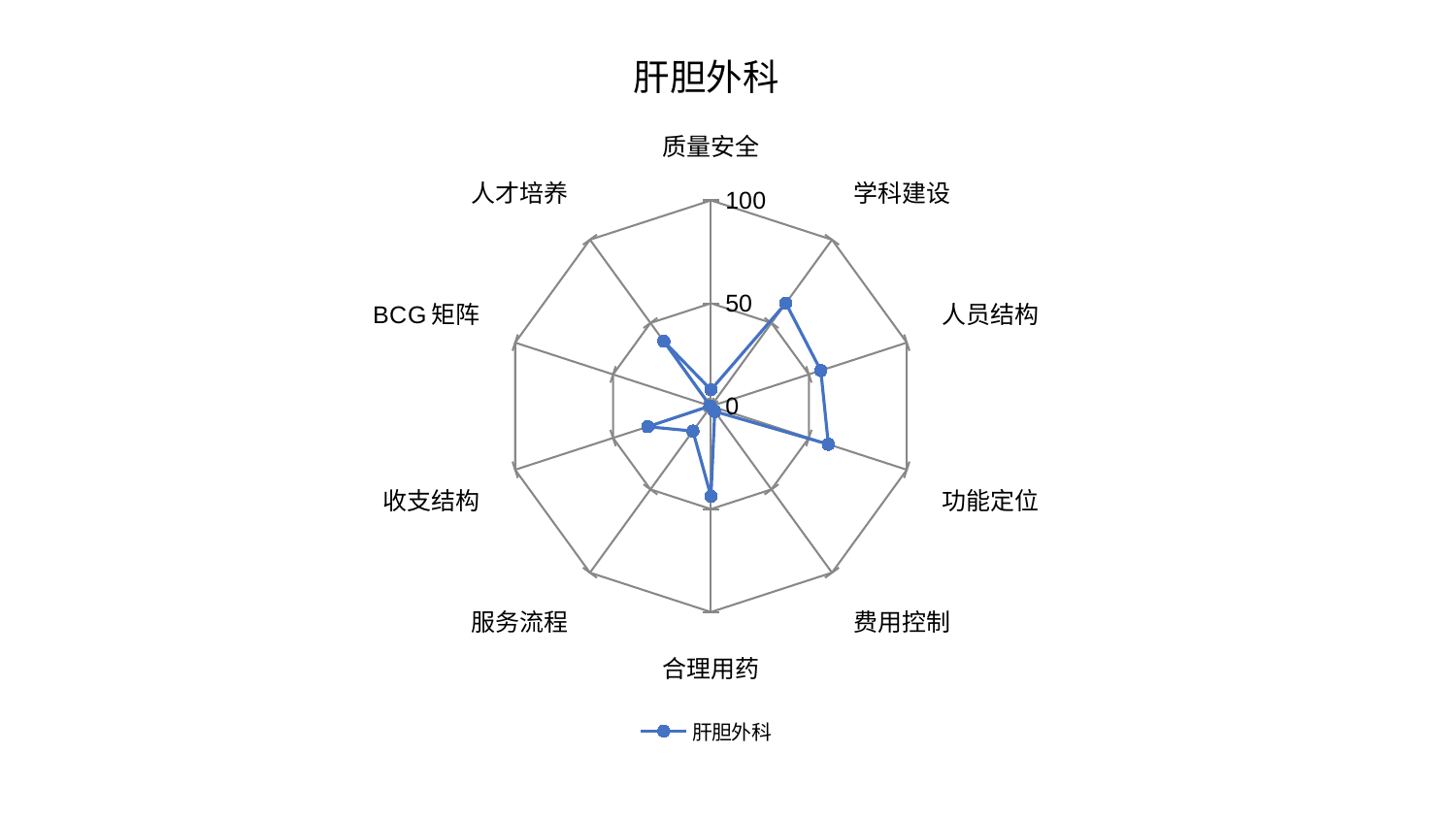

### Chart: 肝胆外科

| Category | 肝胆外科 |
|---|---|
| 质量安全 | 7.957717700527222 |
| 学科建设 | 61.87321184472327 |
| 人员结构 | 56.09062323449807 |
| 功能定位 | 59.96938847866912 |
| 费用控制 | 3.1603366890792257 |
| 合理用药 | 43.81796434225728 |
| 服务流程 | 14.953710736123732 |
| 收支结构 | 32.28908332503616 |
| BCG矩阵 | 0.3995655134001992 |
| 人才培养 | 38.95726218844501 |
115